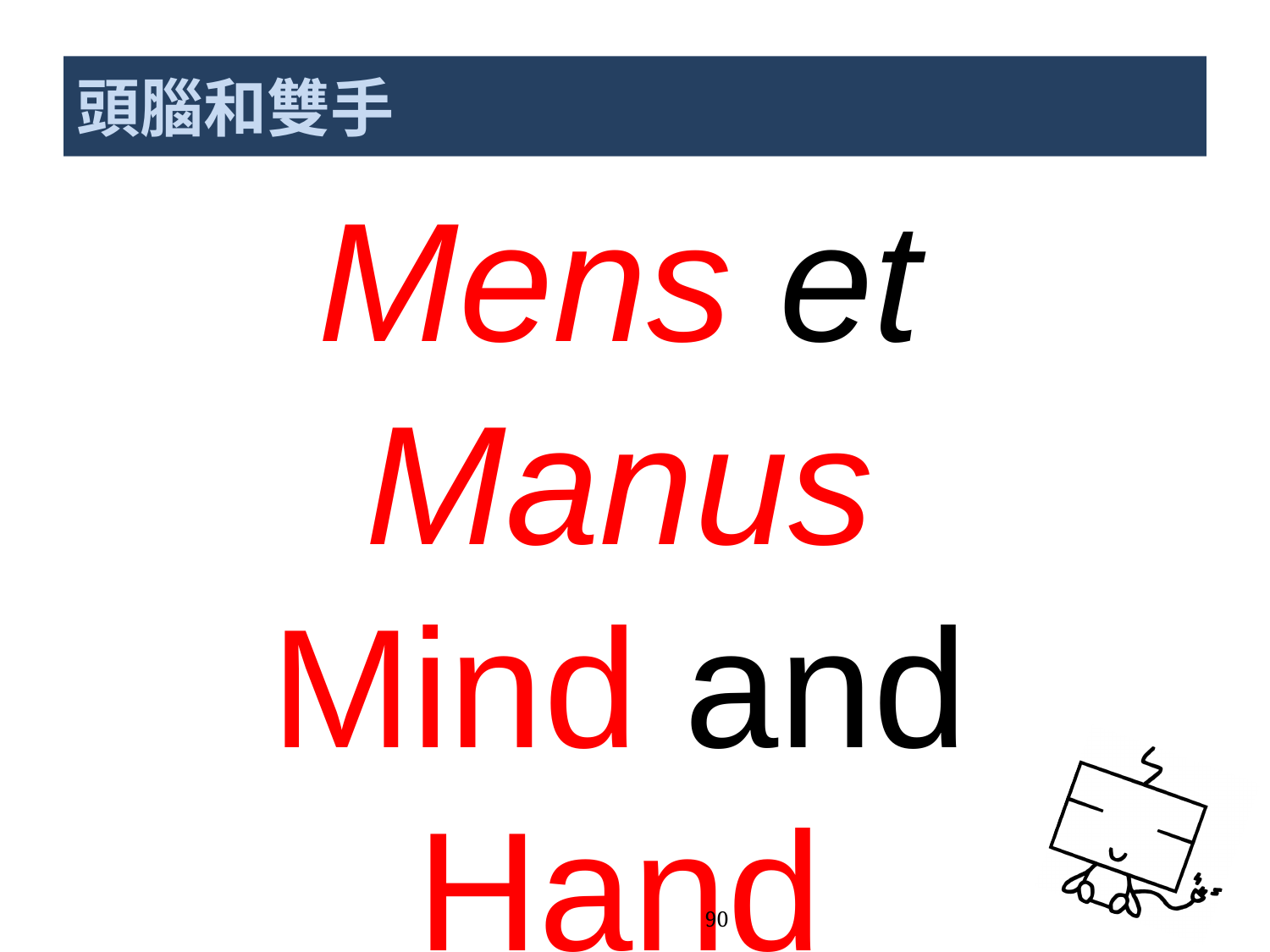

# 頭腦和雙手
Mens et Manus
Mind and Hand
心 與 手
90